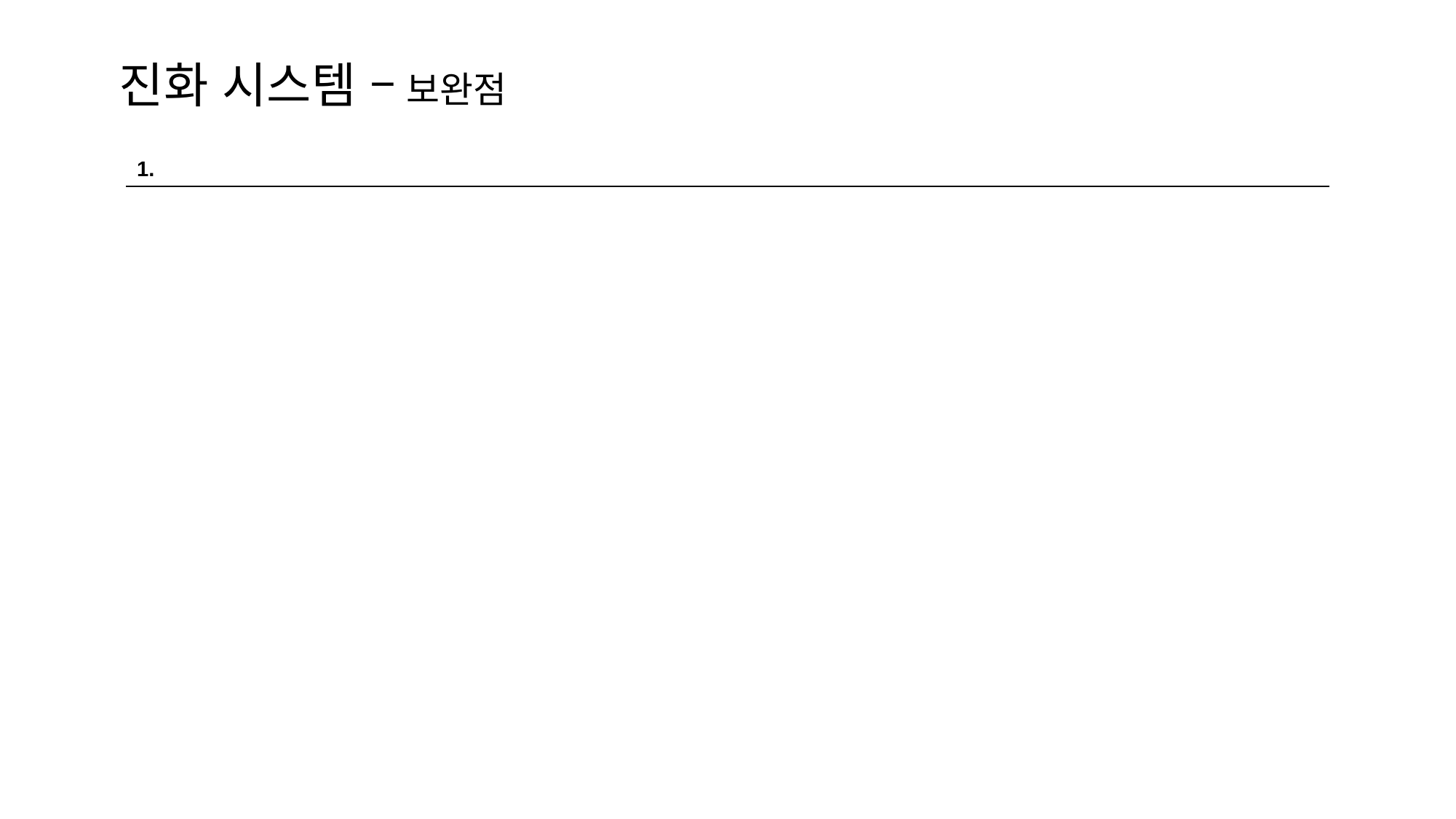

진화 시스템 – 보완점
| 1. |
| --- |
|  |